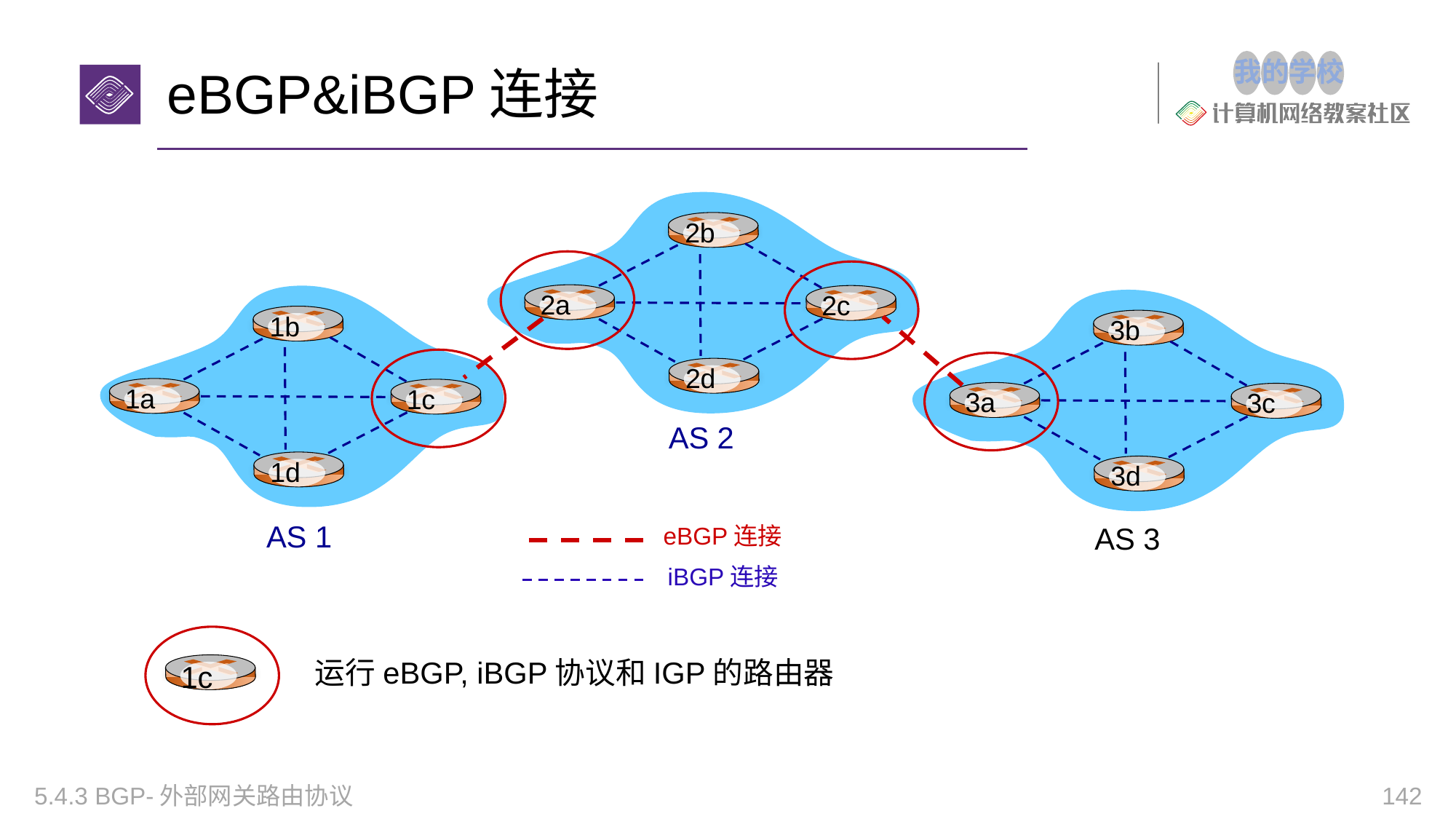

# eBGP&iBGP连接

2b

2a

2c

2d

1c

运行eBGP, iBGP协议和IGP的路由器

3b

3a

3c

3d

1b

1a

1c

AS 2
1d

AS 1
AS 3
eBGP连接
iBGP连接
5.4.3 BGP-外部网关路由协议
142